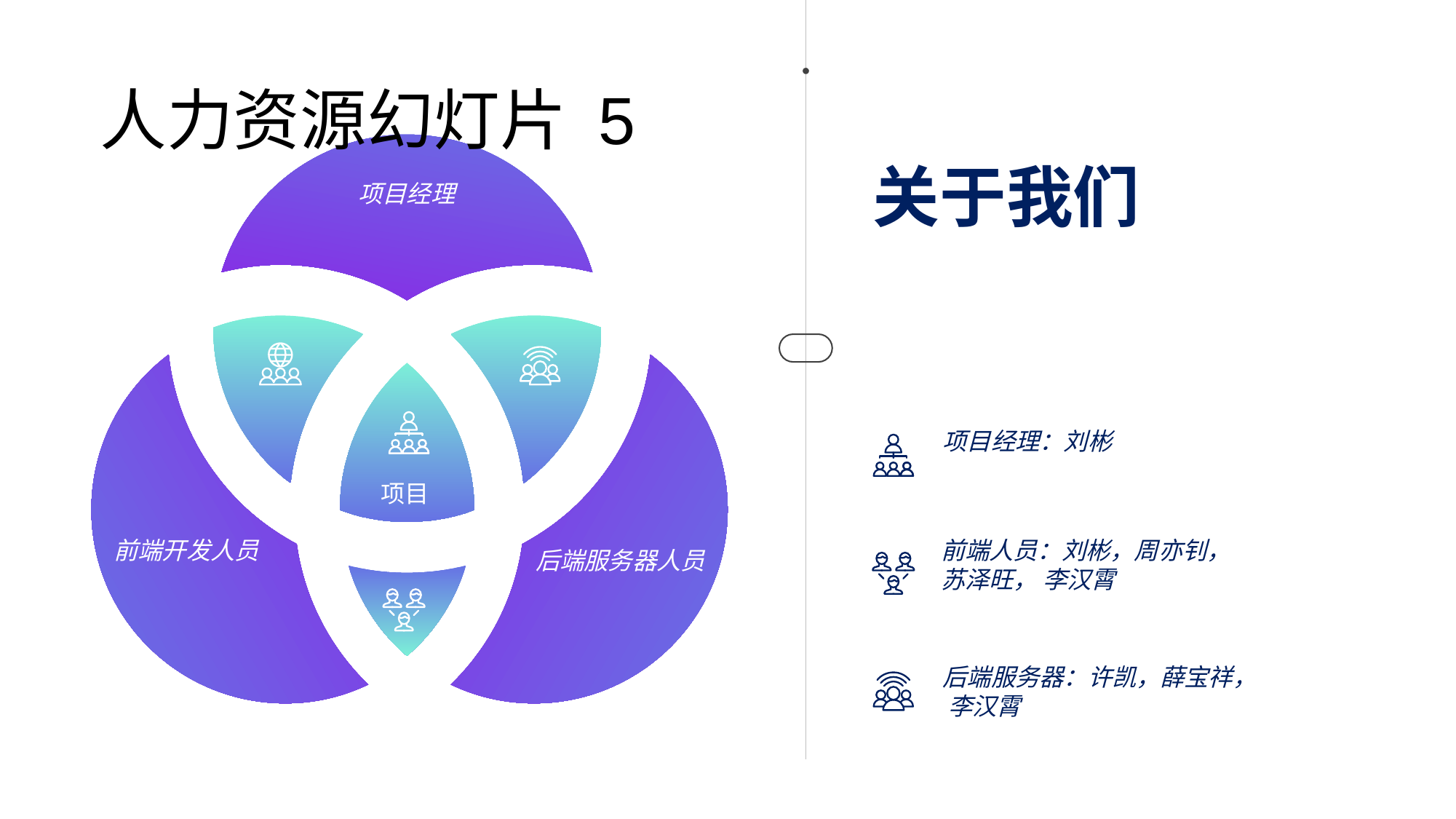

# 人力资源幻灯片 5

项目经理

项目
前端开发人员
后端服务器人员

关于我们

项目经理：刘彬

前端人员：刘彬，周亦钊，苏泽旺， 李汉霄

后端服务器：许凯，薛宝祥， 李汉霄